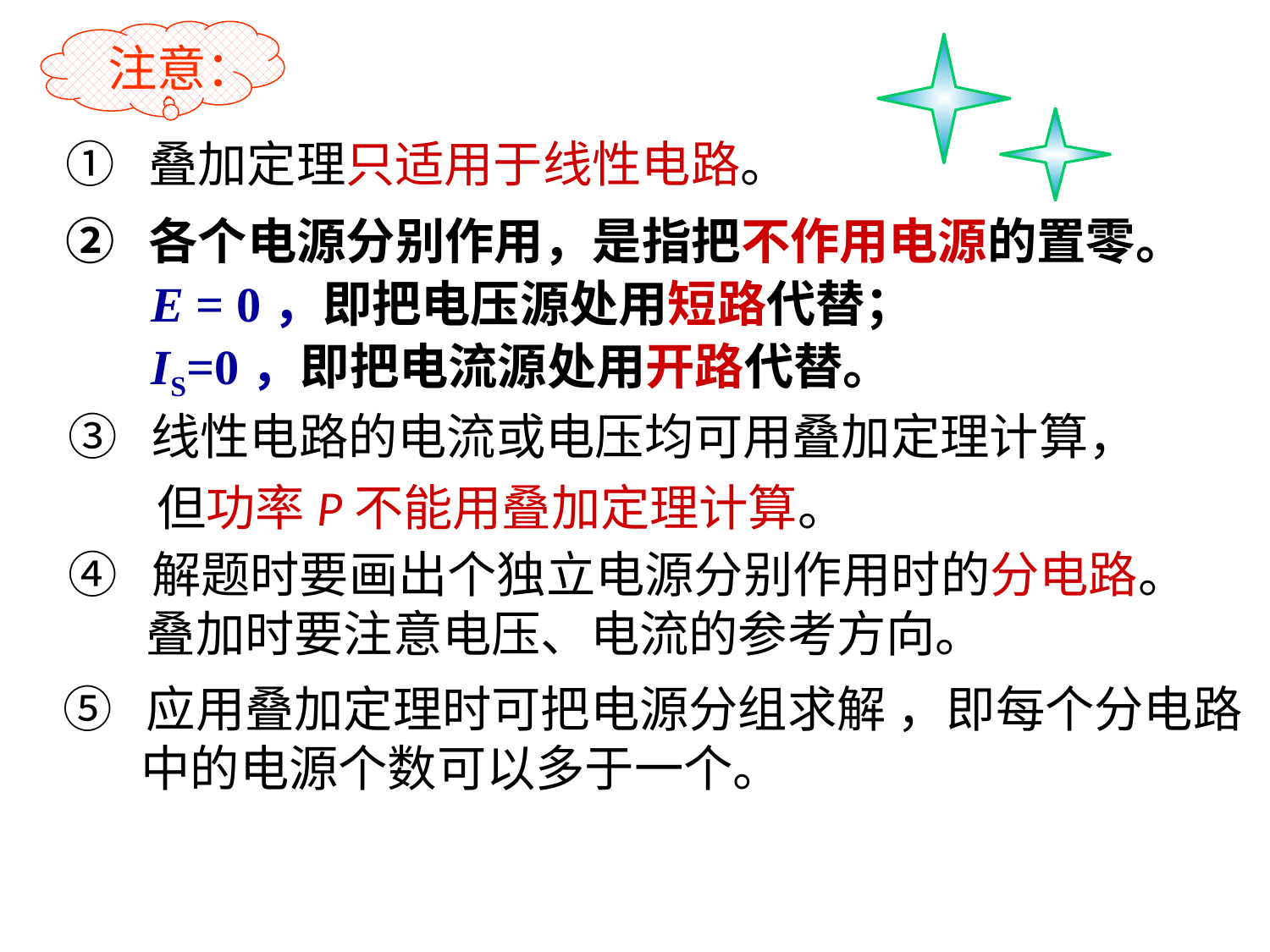

注意：

①  叠加定理只适用于线性电路。
②  各个电源分别作用，是指把不作用电源的置零。
       E = 0，即把电压源处用短路代替；
       IS=0，即把电流源处用开路代替。
③  线性电路的电流或电压均可用叠加定理计算，
       但功率P不能用叠加定理计算。
④  解题时要画出个独立电源分别作用时的分电路。
      叠加时要注意电压、电流的参考方向。
⑤  应用叠加定理时可把电源分组求解 ，即每个分电路
      中的电源个数可以多于一个。